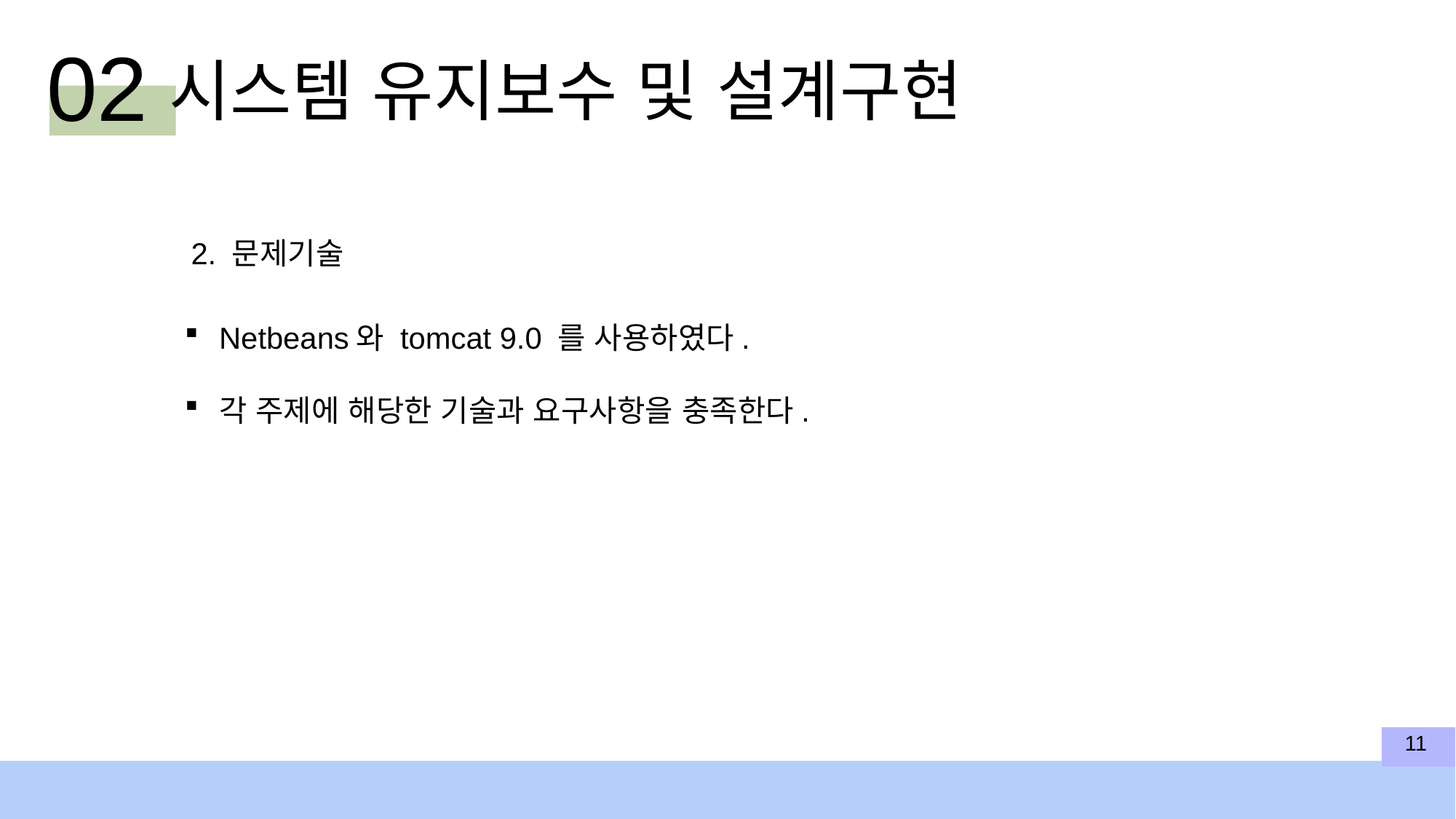

02
시스템 유지보수 및 설계구현

2. 문제기술
Netbeans와 tomcat 9.0 를 사용하였다.

각 주제에 해당한 기술과 요구사항을 충족한다.

11